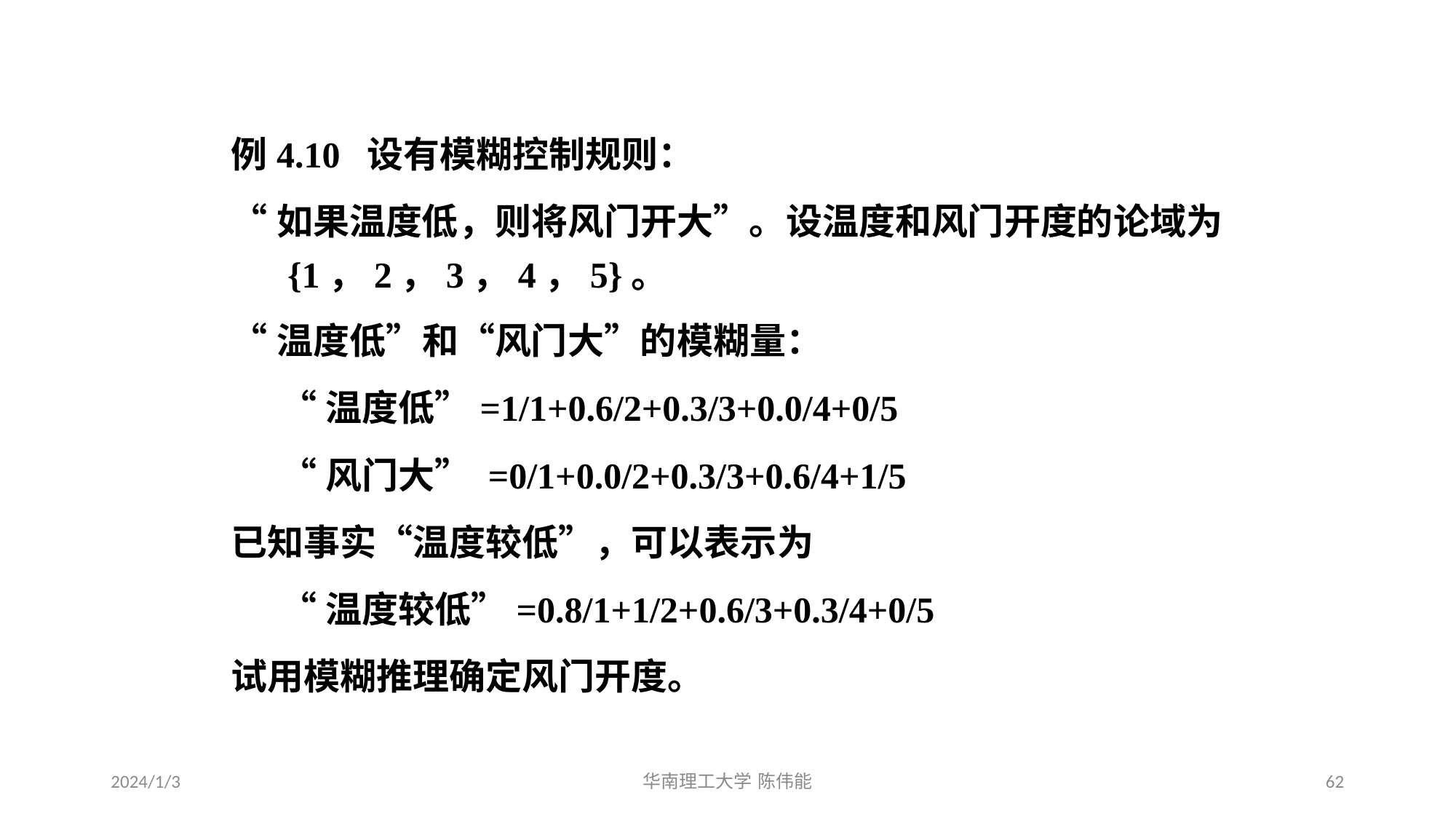

# 模糊决策
例4.10  设有模糊控制规则：
“如果温度低，则将风门开大”。设温度和风门开度的论域为{1，2，3，4，5}。
“温度低”和“风门大”的模糊量：
      “温度低”=1/1+0.6/2+0.3/3+0.0/4+0/5
      “风门大” =0/1+0.0/2+0.3/3+0.6/4+1/5
已知事实“温度较低”，可以表示为
      “温度较低”=0.8/1+1/2+0.6/3+0.3/4+0/5
试用模糊推理确定风门开度。
2024/1/3
62
华南理工大学 陈伟能